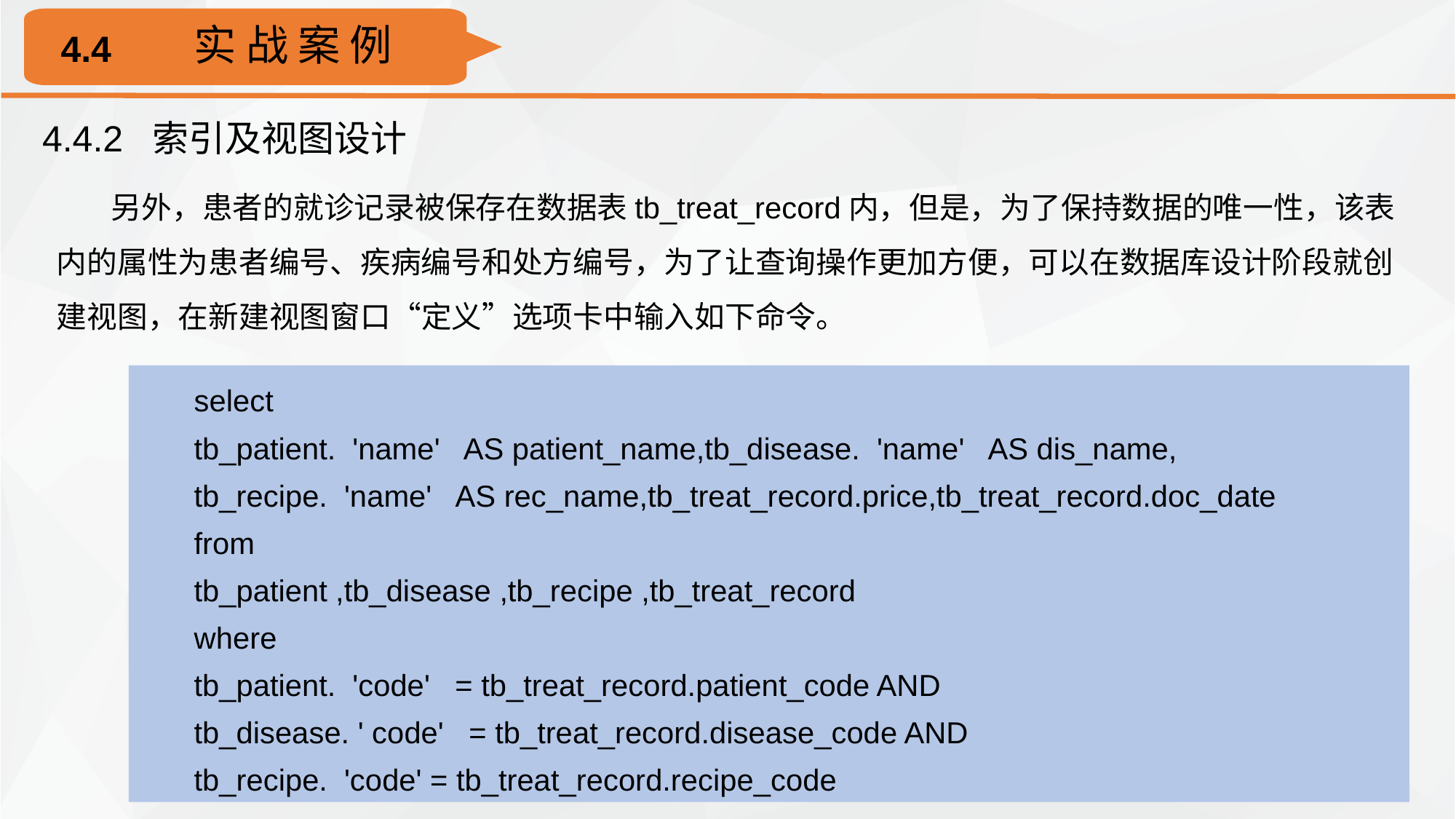

实 战 案 例
4.4
4.4.2  索引及视图设计
另外，患者的就诊记录被保存在数据表tb_treat_record内，但是，为了保持数据的唯一性，该表内的属性为患者编号、疾病编号和处方编号，为了让查询操作更加方便，可以在数据库设计阶段就创建视图，在新建视图窗口“定义”选项卡中输入如下命令。
select
tb_patient.  'name'   AS patient_name,tb_disease.  'name'   AS dis_name,
tb_recipe.  'name'   AS rec_name,tb_treat_record.price,tb_treat_record.doc_date
from
tb_patient ,tb_disease ,tb_recipe ,tb_treat_record
where
tb_patient.  'code'   = tb_treat_record.patient_code AND
tb_disease. ' code'   = tb_treat_record.disease_code AND
tb_recipe.  'code' = tb_treat_record.recipe_code